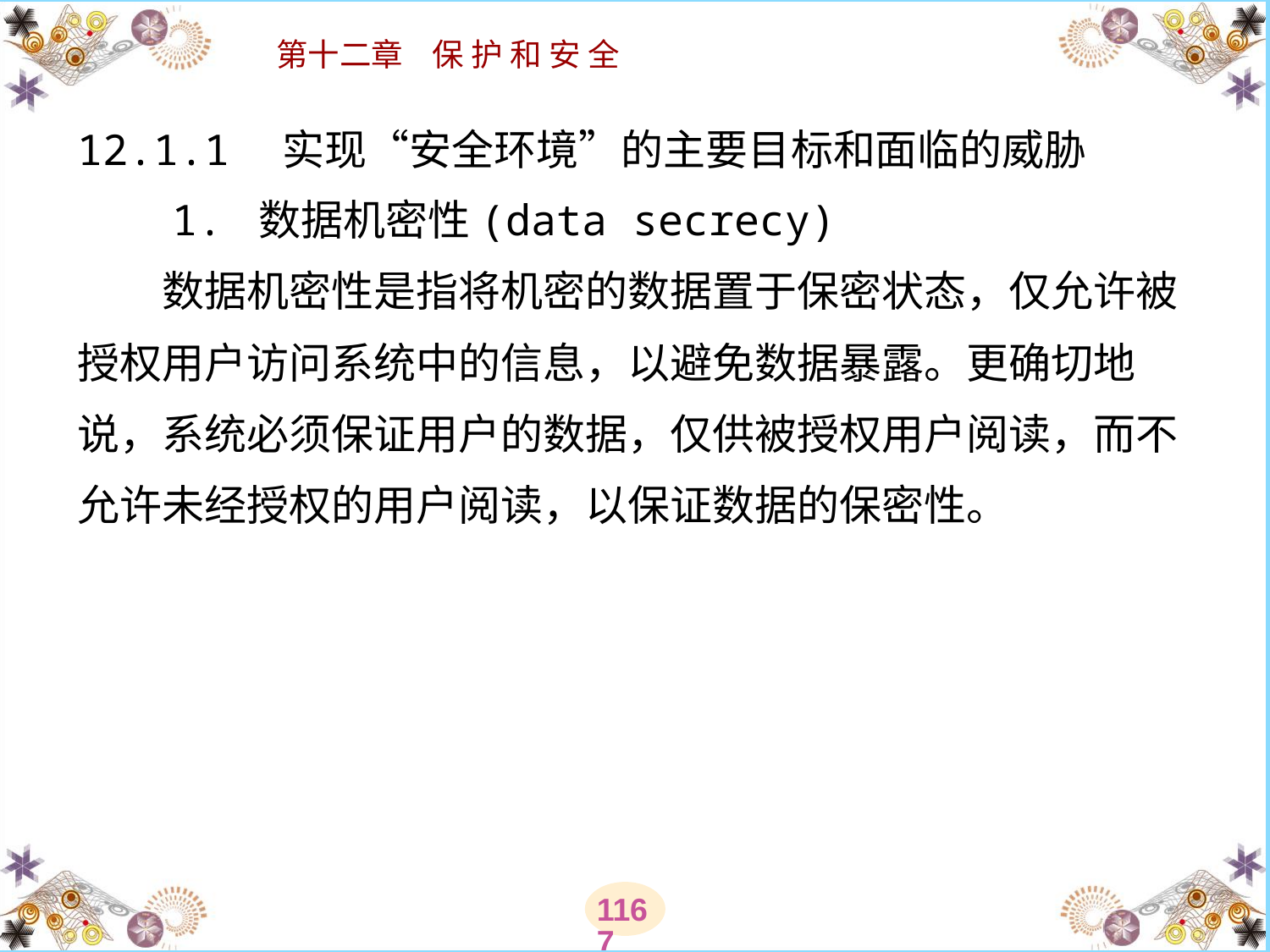

# 12.1.1　实现“安全环境”的主要目标和面临的威胁 　　1. 数据机密性(data secrecy) 　　数据机密性是指将机密的数据置于保密状态，仅允许被授权用户访问系统中的信息，以避免数据暴露。更确切地说，系统必须保证用户的数据，仅供被授权用户阅读，而不允许未经授权的用户阅读，以保证数据的保密性。